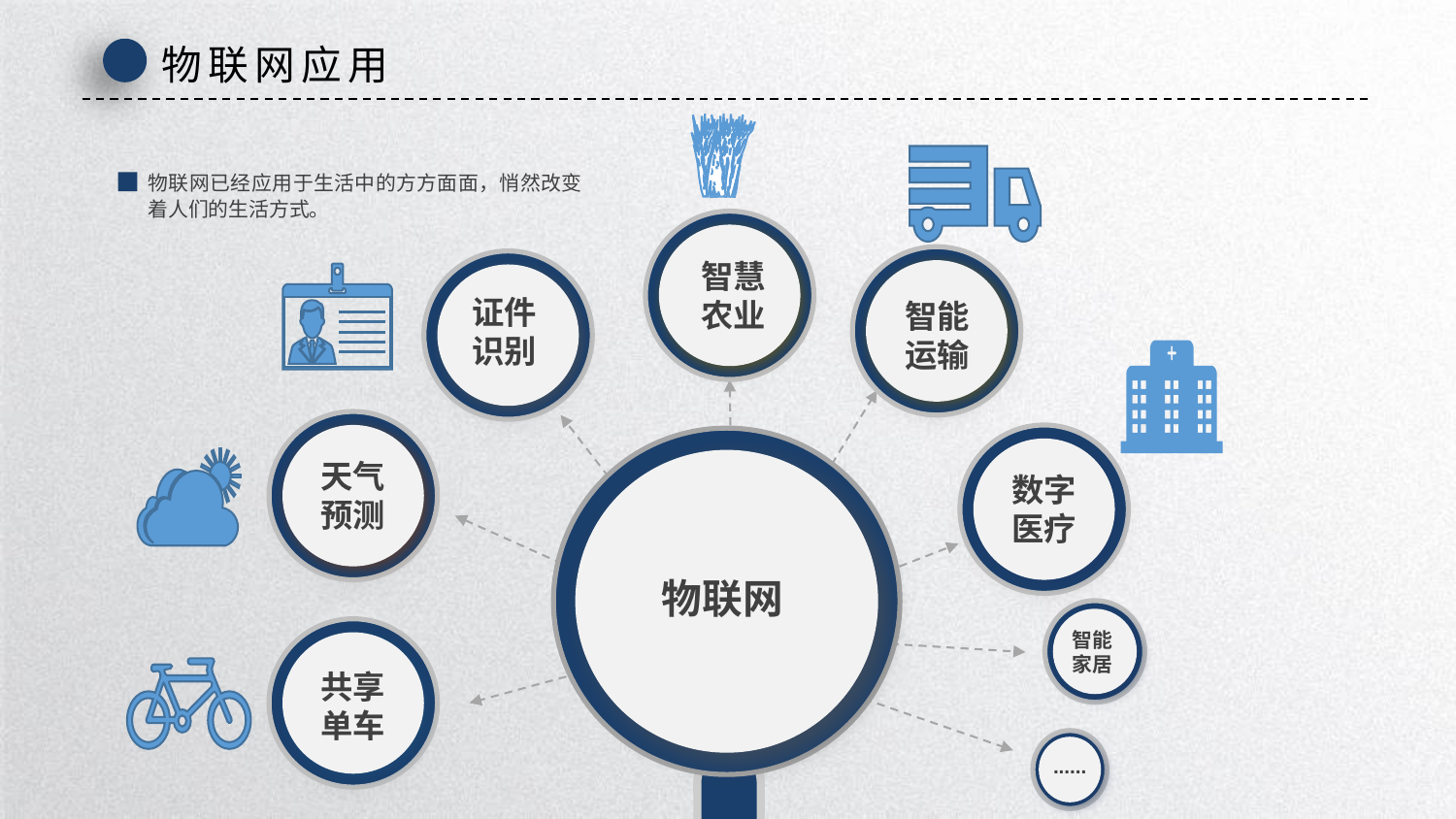

物联网应用

智慧
农业

智能
运输
物联网已经应用于生活中的方方面面，悄然改变着人们的生活方式。

证件
识别

数字
医疗

天气
预测

物联网

智能
家居

共享
单车

......